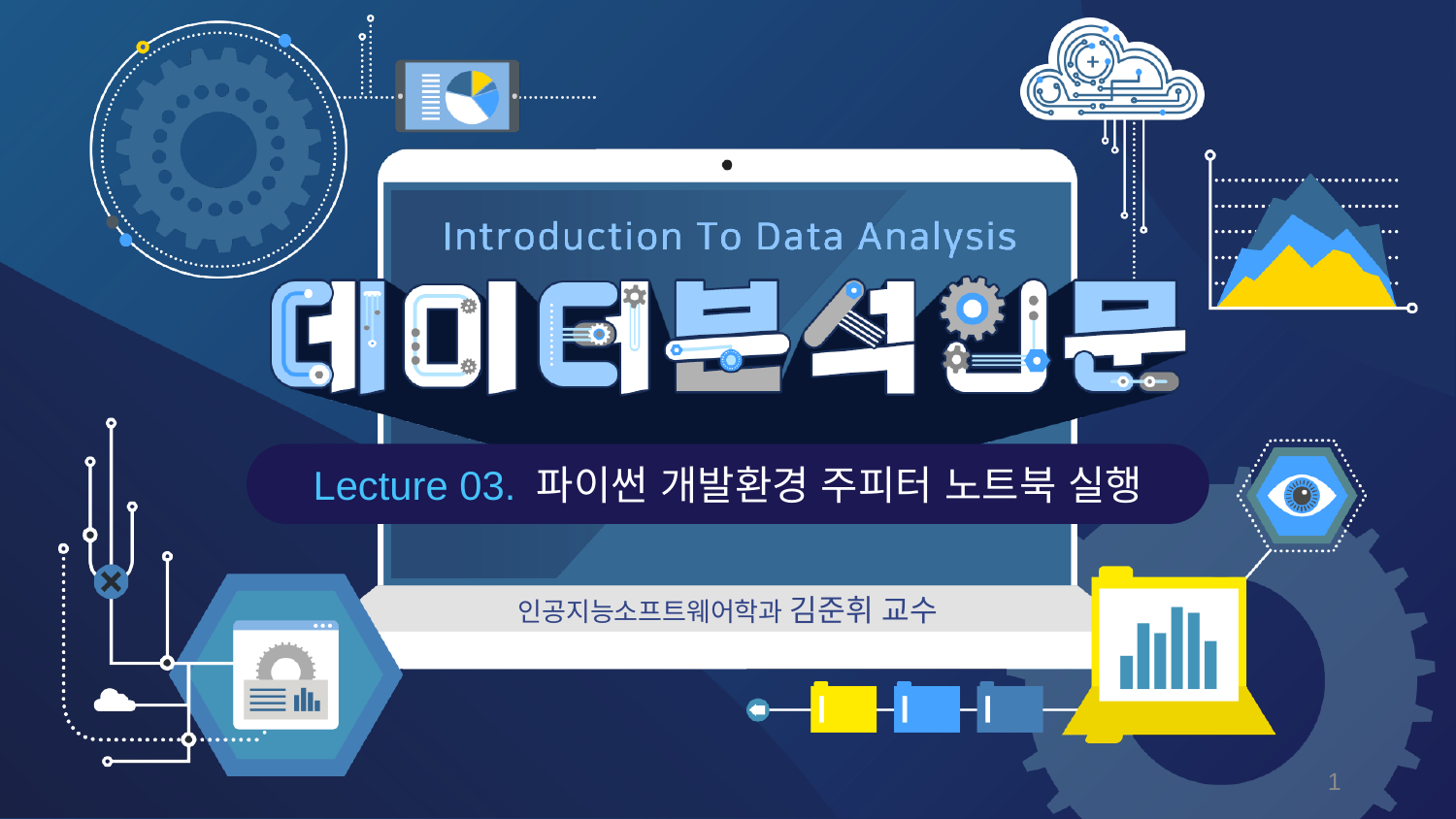

Lecture 03. 파이썬 개발환경 주피터 노트북 실행
인공지능소프트웨어학과 김준휘 교수